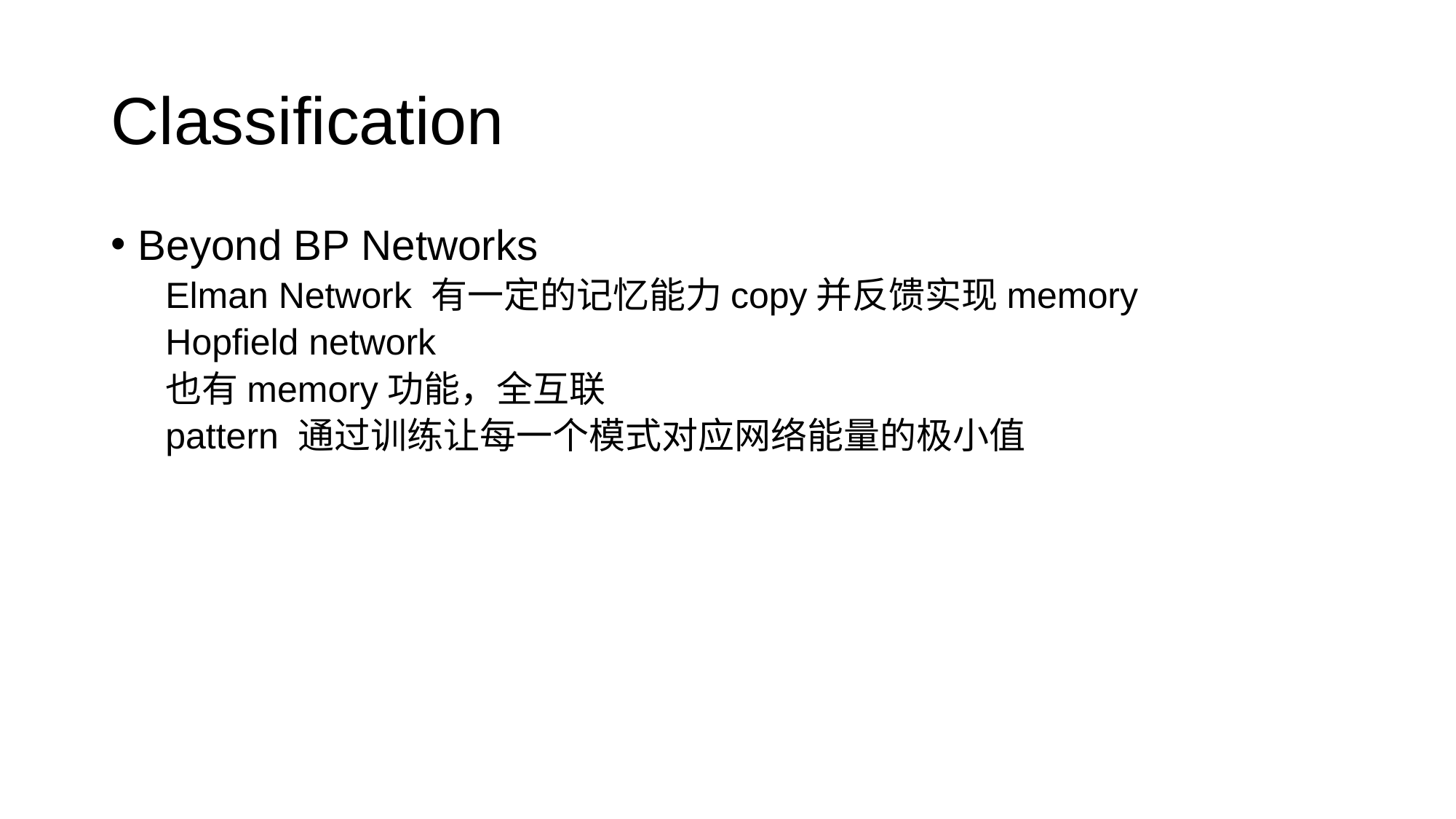

# Classification
Beyond BP Networks
Elman Network 有一定的记忆能力copy并反馈实现memory
Hopfield network
也有memory功能，全互联
pattern 通过训练让每一个模式对应网络能量的极小值